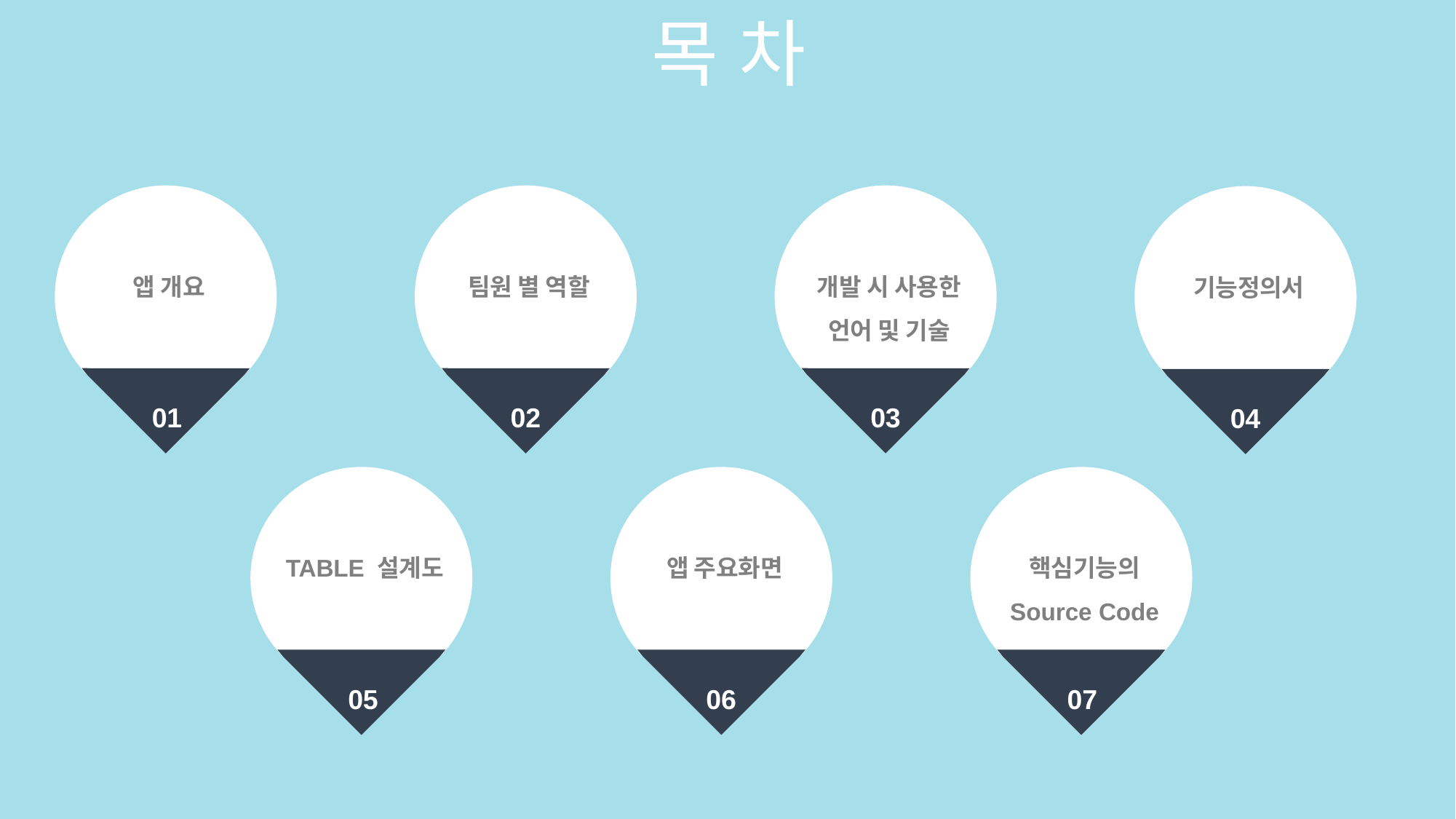

목 차

01

02

03

04
앱 개요
팀원 별 역할
개발 시 사용한 언어 및 기술
기능정의서

05

06

07
TABLE 설계도
앱 주요화면
핵심기능의 Source Code